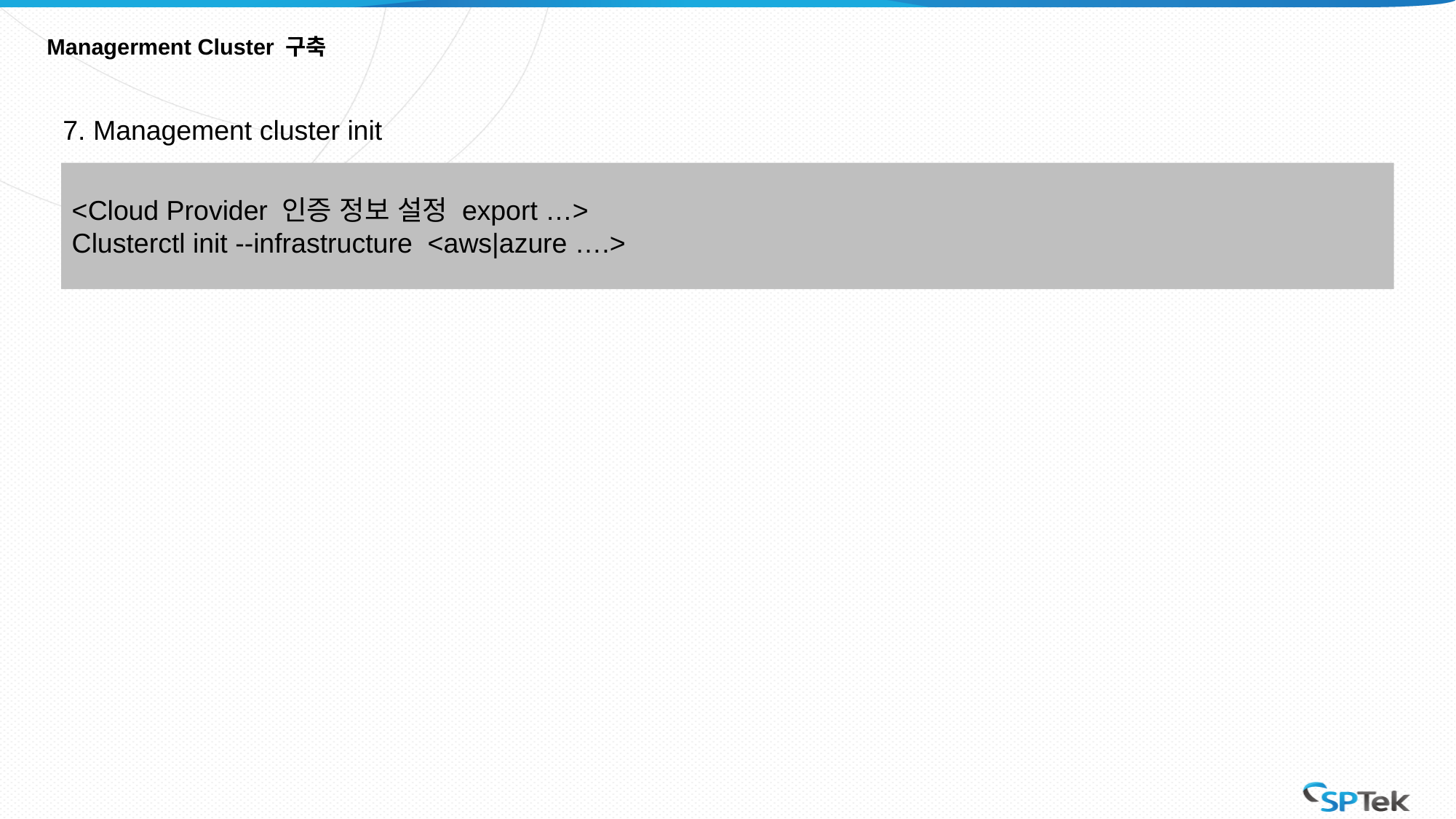

# Managerment Cluster 구축
7. Management cluster init
<Cloud Provider 인증 정보 설정 export …>
Clusterctl init --infrastructure  <aws|azure ….>